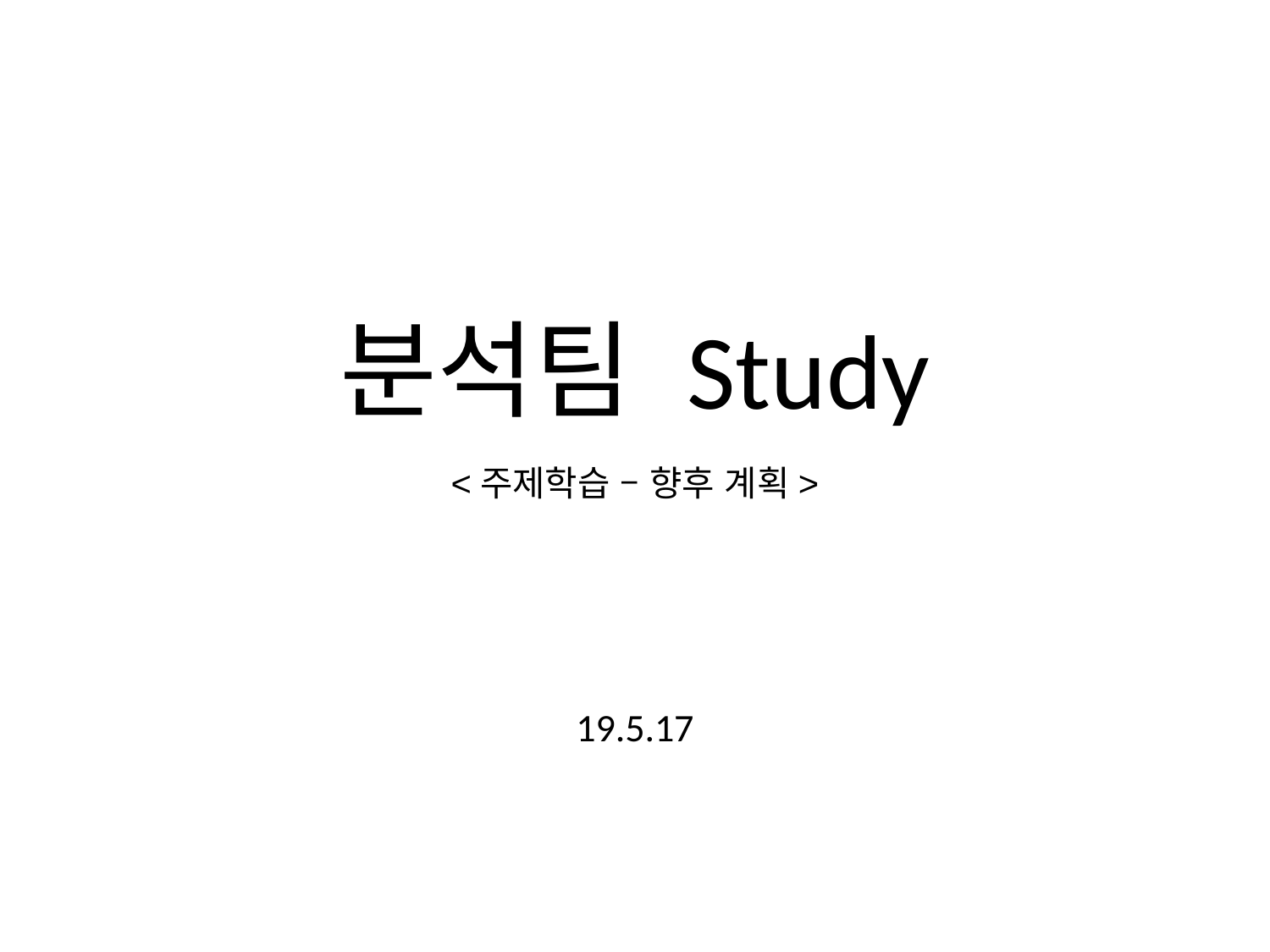

# 분석팀 Study
<주제학습 – 향후 계획>
19.5.17